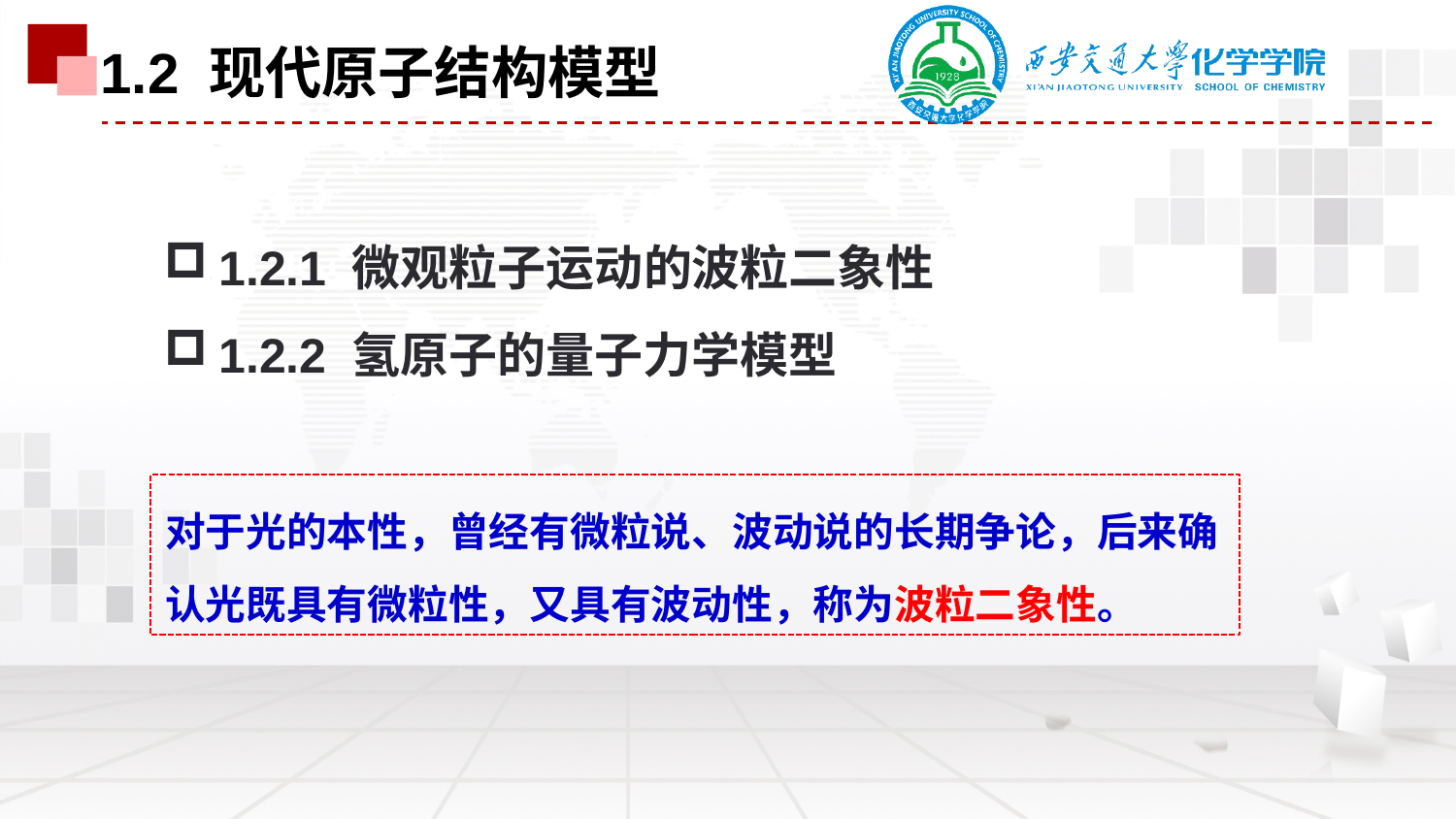

1.2 现代原子结构模型
1.2.1 微观粒子运动的波粒二象性
1.2.2 氢原子的量子力学模型
对于光的本性，曾经有微粒说、波动说的长期争论，后来确认光既具有微粒性，又具有波动性，称为波粒二象性。